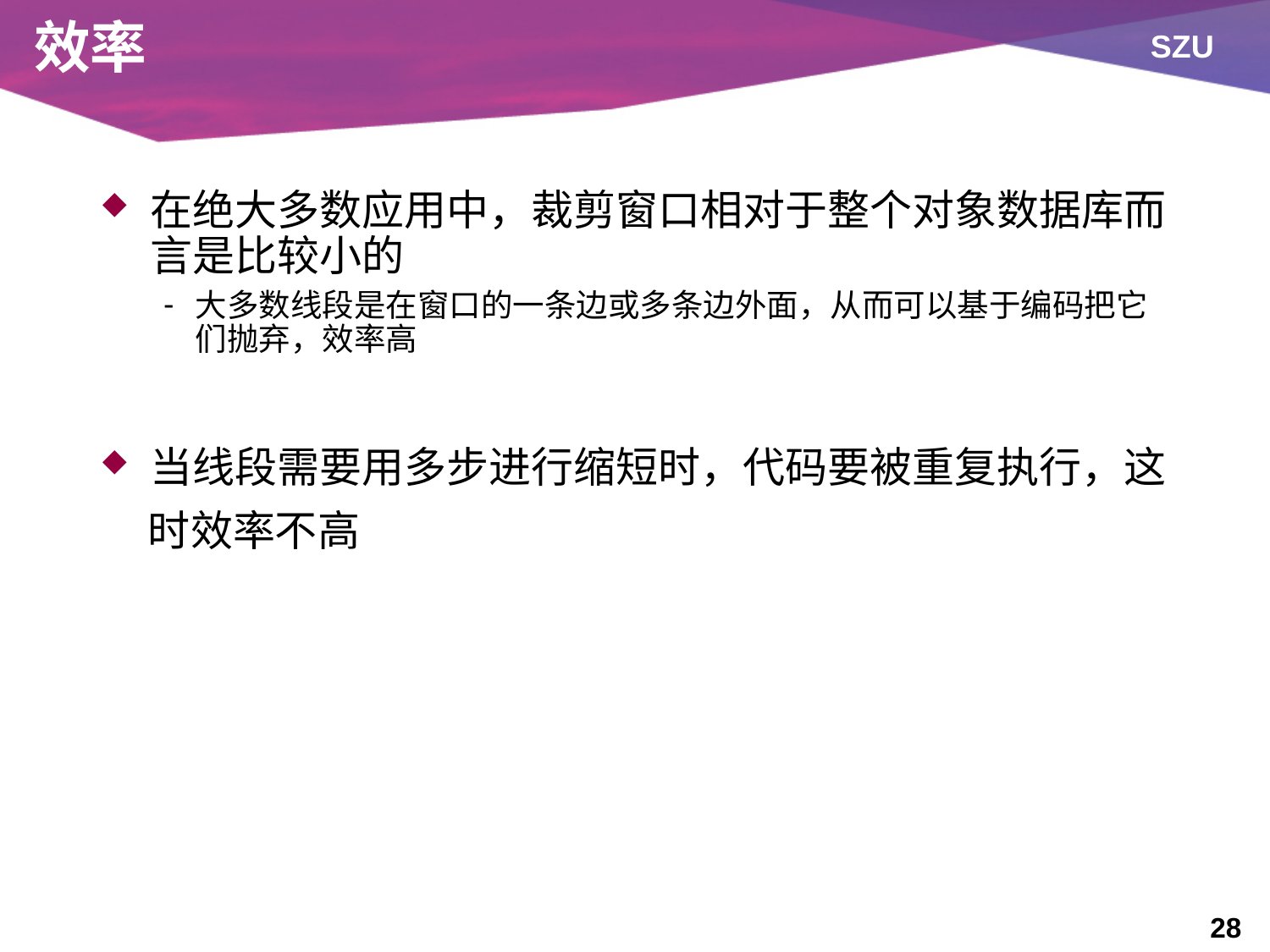

# 效率
在绝大多数应用中，裁剪窗口相对于整个对象数据库而言是比较小的
大多数线段是在窗口的一条边或多条边外面，从而可以基于编码把它们抛弃，效率高

当线段需要用多步进行缩短时，代码要被重复执行，这
    时效率不高

28